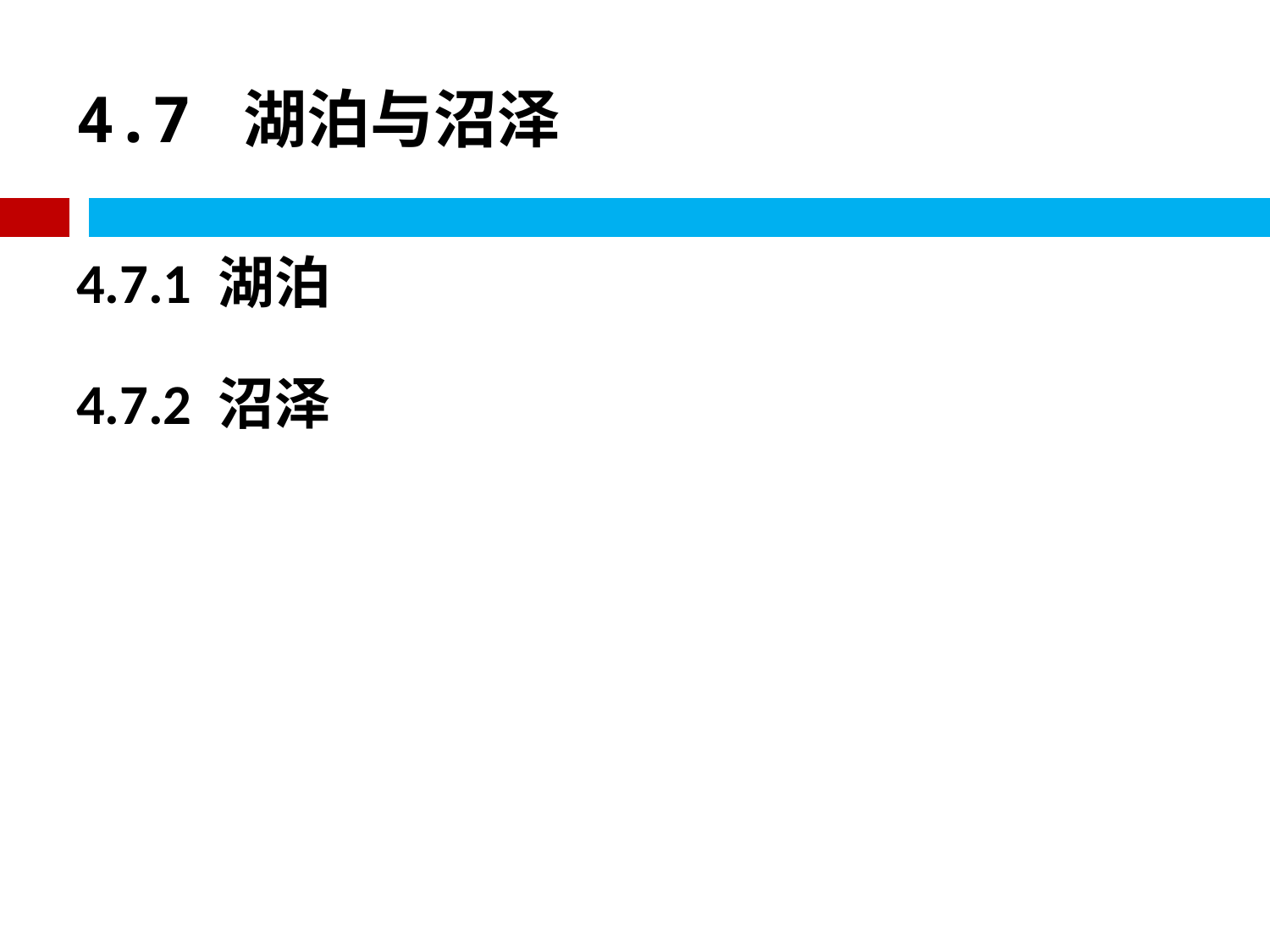

# 4.7 湖泊与沼泽
4.7.1 湖泊
4.7.2 沼泽